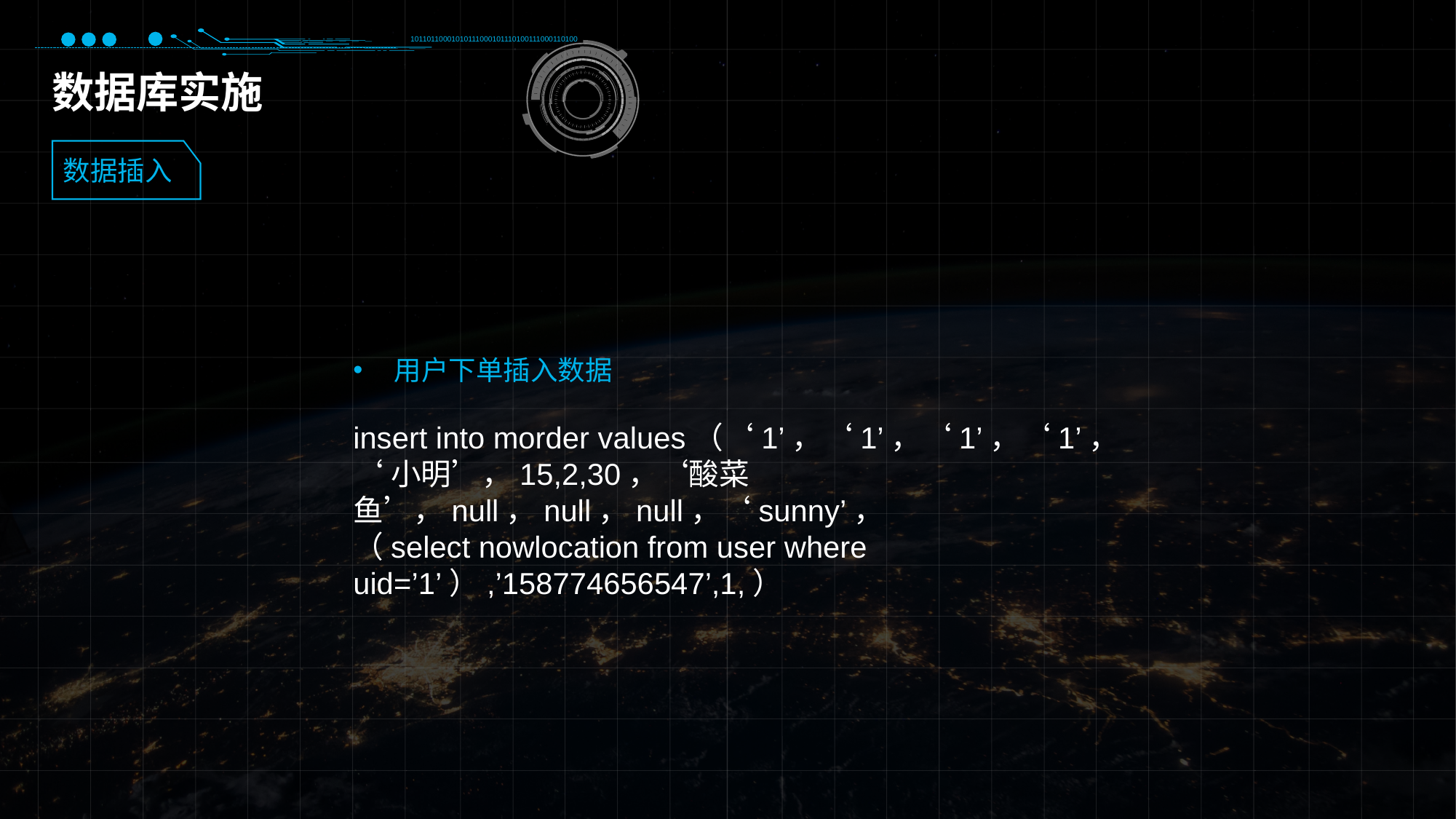

10110110001010111000101110100111000110100

数据库实施
数据插入
用户下单插入数据

insert into morder values（‘1’，‘1’，‘1’，‘1’，
‘小明’，15,2,30，‘酸菜鱼’，null，null，null，‘sunny’，
（select nowlocation from user where uid=’1’）,’158774656547’,1,）